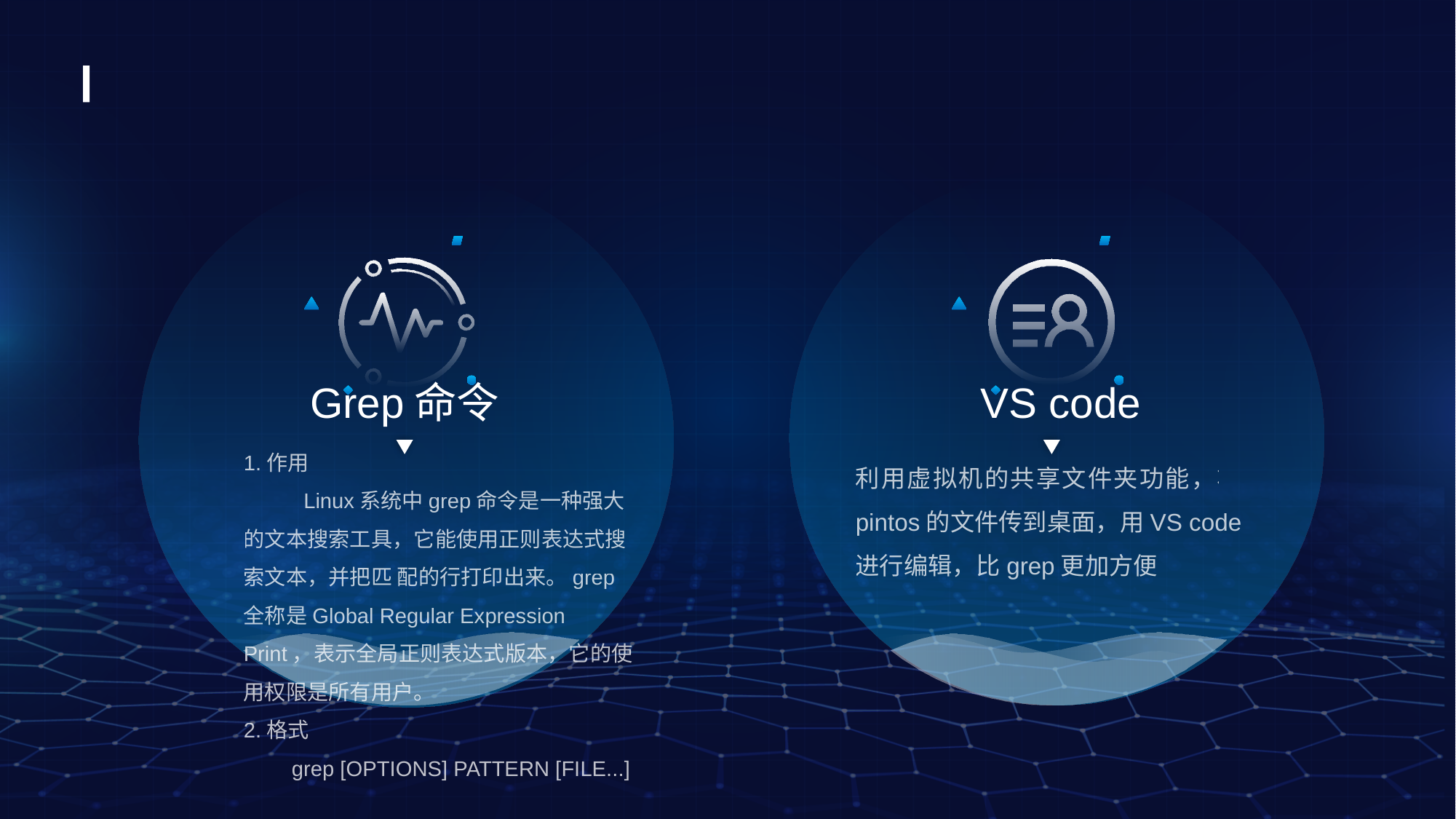

Grep命令
VS code
1.作用
          Linux系统中grep命令是一种强大的文本搜索工具，它能使用正则表达式搜索文本，并把匹 配的行打印出来。grep全称是Global Regular Expression Print，表示全局正则表达式版本，它的使用权限是所有用户。
2.格式
        grep [OPTIONS] PATTERN [FILE...]

利用虚拟机的共享文件夹功能，将pintos的文件传到桌面，用VS code进行编辑，比grep更加方便